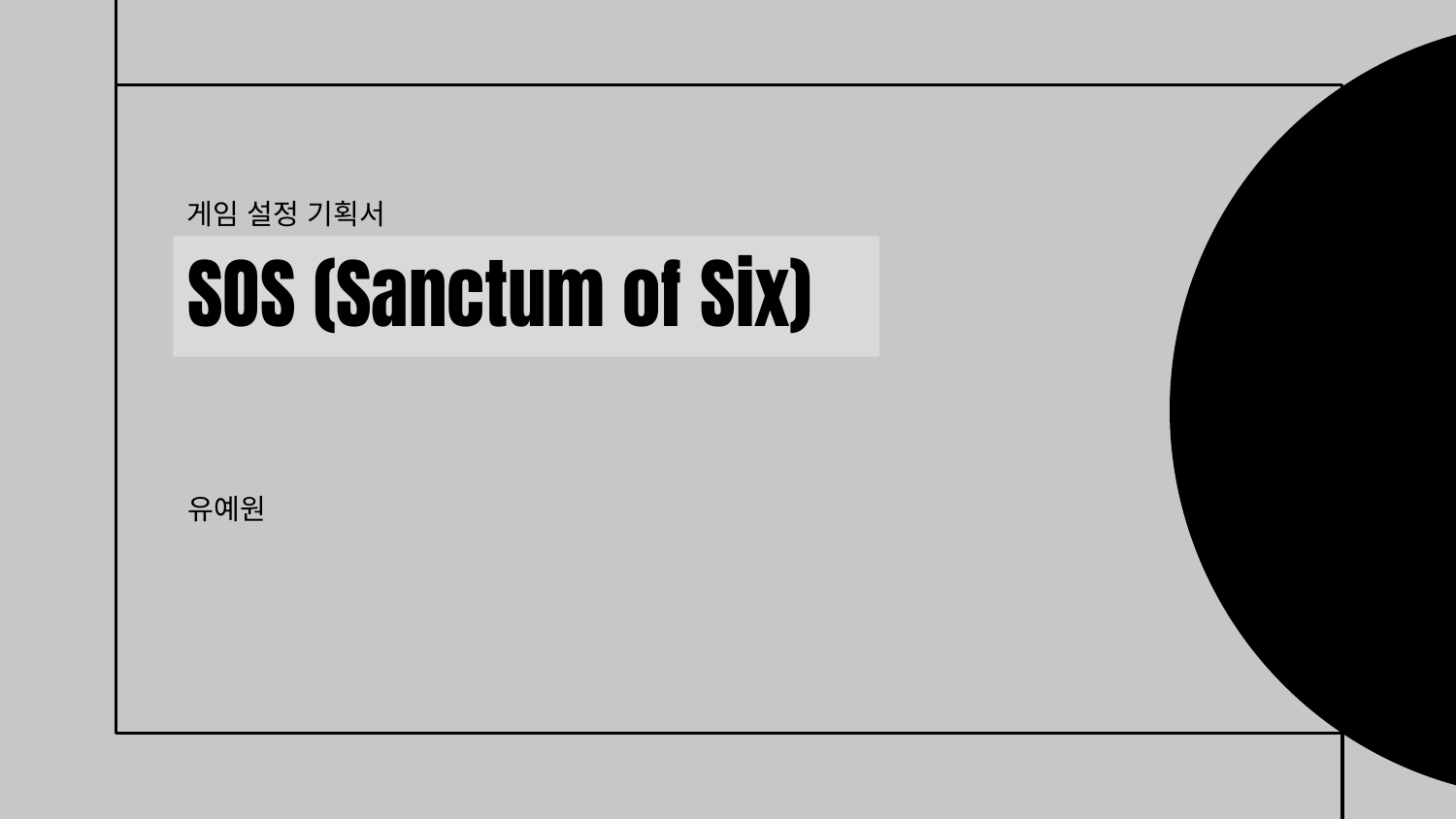

게임 설정 기획서
# SOS (Sanctum of Six)
유예원